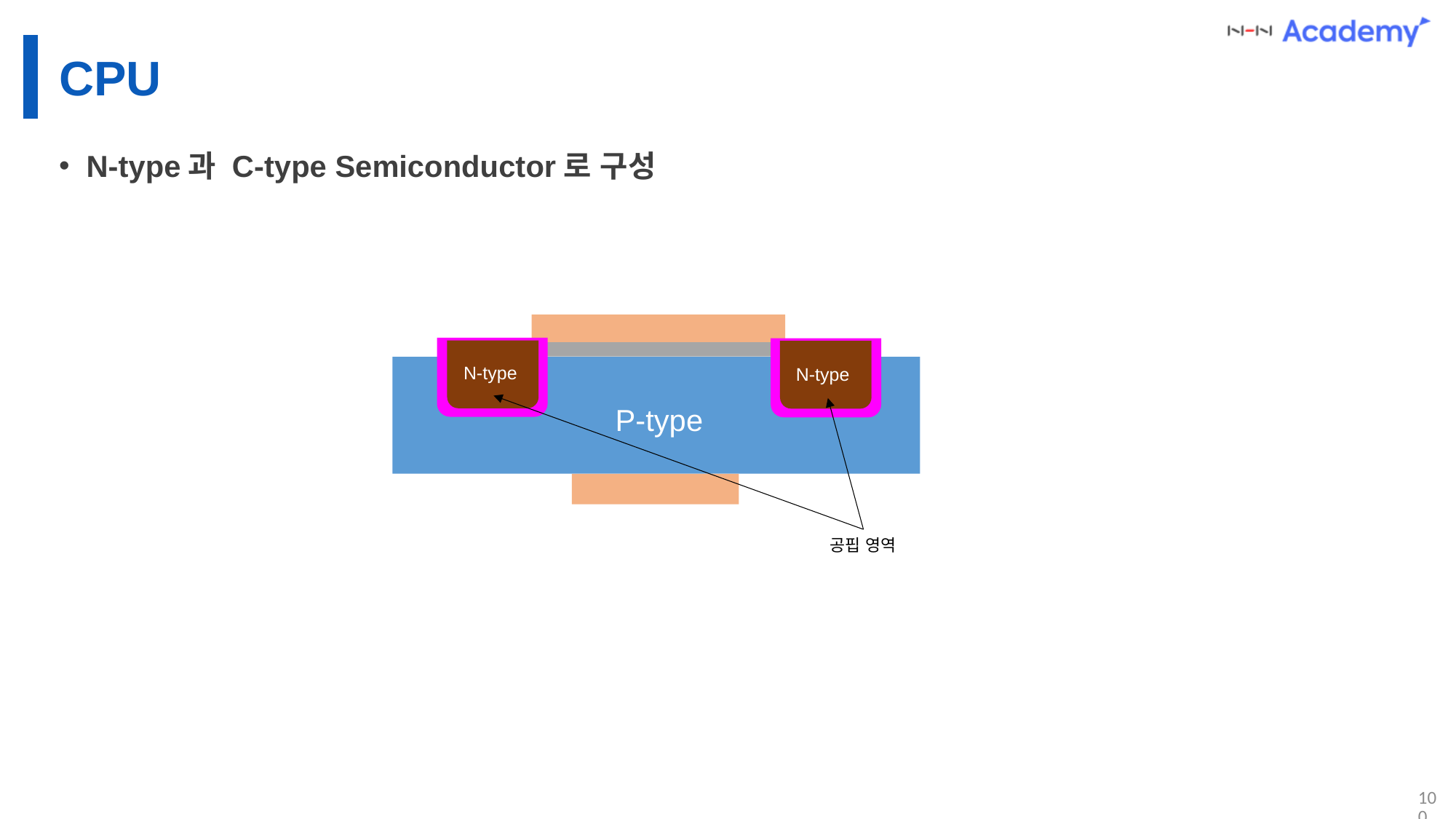

# CPU
N-type과 C-type Semiconductor로 구성

N-type

N-type
P-type

공핍 영역
100